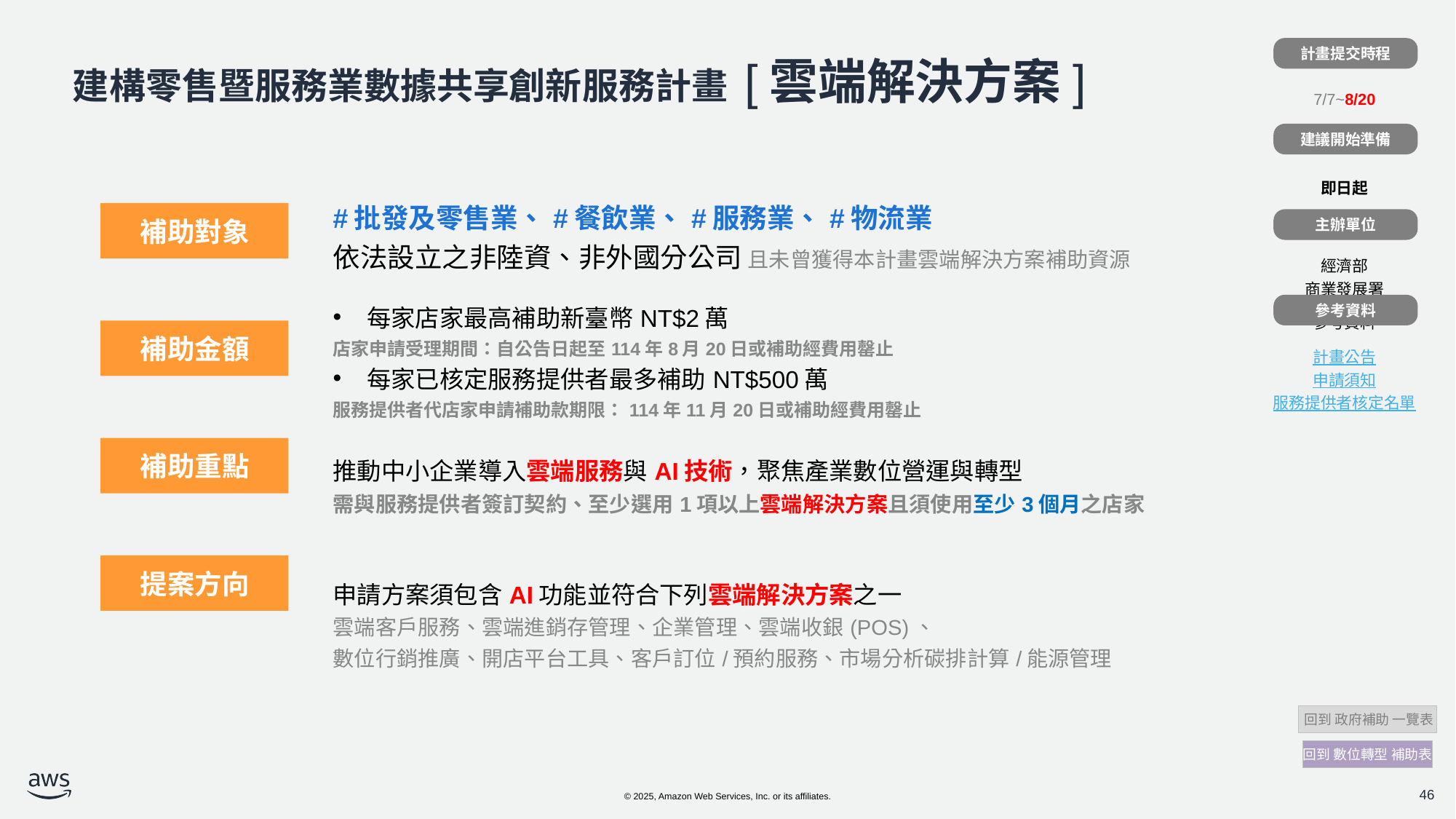

計畫提交時程
| 計畫提交時程 |
| --- |
| 7/7~8/20 |
| 建議開始準備 |
| 即日起 |
| 主辦單位 |
| 經濟部 商業發展署 |
| 參考資料 |
| 計畫公告 申請須知 服務提供者核定名單 |
# 建構零售暨服務業數據共享創新服務計畫 [雲端解決方案]
建議開始準備
|  | #批發及零售業、#餐飲業、#服務業、#物流業 依法設立之非陸資、非外國分公司 且未曾獲得本計畫雲端解決方案補助資源 |
| --- | --- |
|  | 每家店家最高補助新臺幣NT$2萬 店家申請受理期間：自公告日起至114年8月20日或補助經費用罄止 每家已核定服務提供者最多補助NT$500萬 服務提供者代店家申請補助款期限：114年11月20日或補助經費用罄止 |
|  | 推動中小企業導入雲端服務與AI技術，聚焦產業數位營運與轉型 需與服務提供者簽訂契約、至少選用1項以上雲端解決方案且須使用至少3個月之店家 |
|  | 申請方案須包含AI功能並符合下列雲端解決方案之一 雲端客戶服務、雲端進銷存管理、企業管理、雲端收銀(POS)、 數位行銷推廣、開店平台工具、客戶訂位/預約服務、市場分析碳排計算/能源管理 |
補助對象
主辦單位
參考資料
補助金額
補助重點
提案方向
 回到 政府補助 一覽表
回到 數位轉型 補助表
46